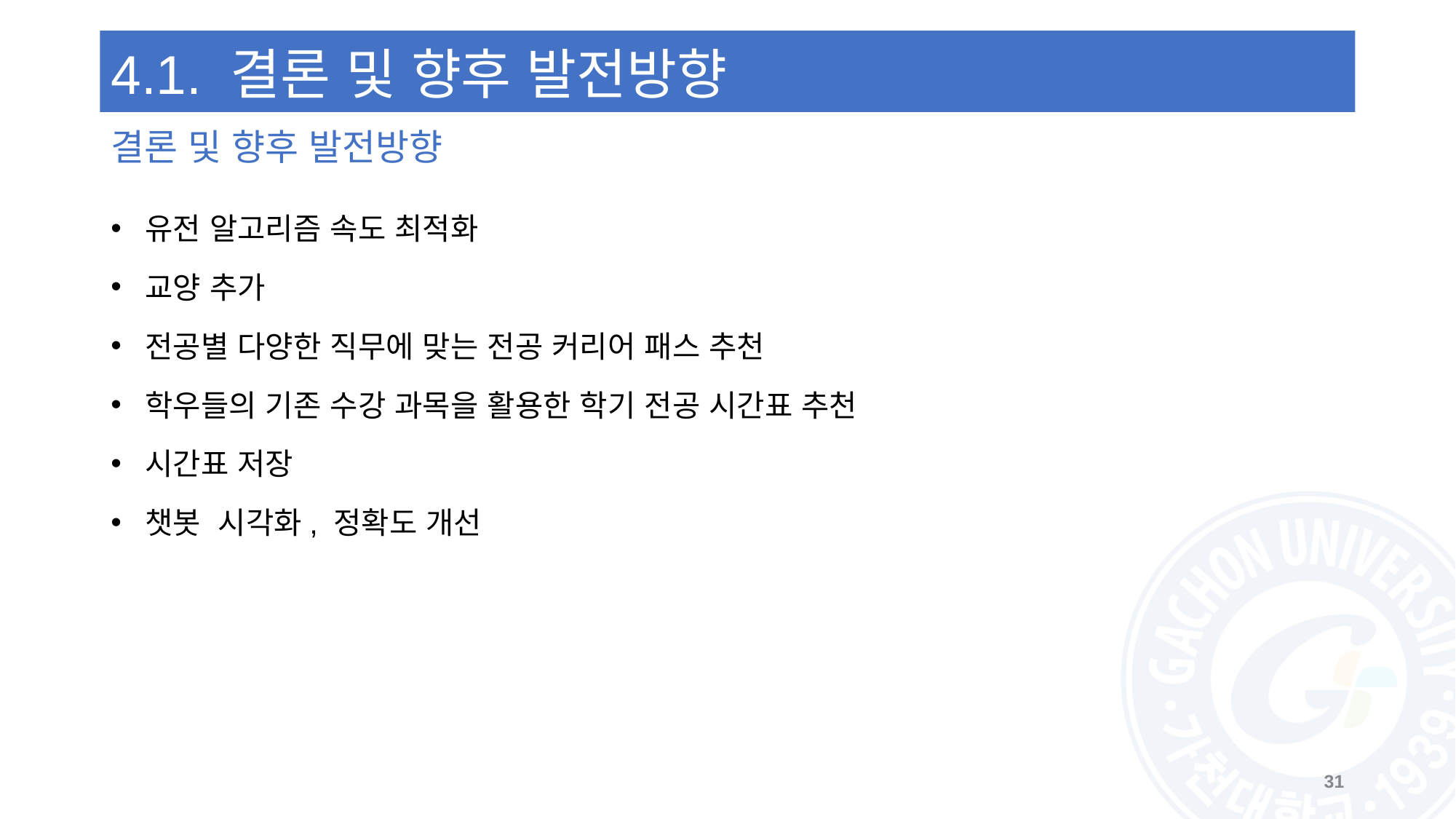

# 4.1. 결론 및 향후 발전방향
결론 및 향후 발전방향
유전 알고리즘 속도 최적화
교양 추가
전공별 다양한 직무에 맞는 전공 커리어 패스 추천
학우들의 기존 수강 과목을 활용한 학기 전공 시간표 추천
시간표 저장
챗봇  시각화, 정확도 개선
31